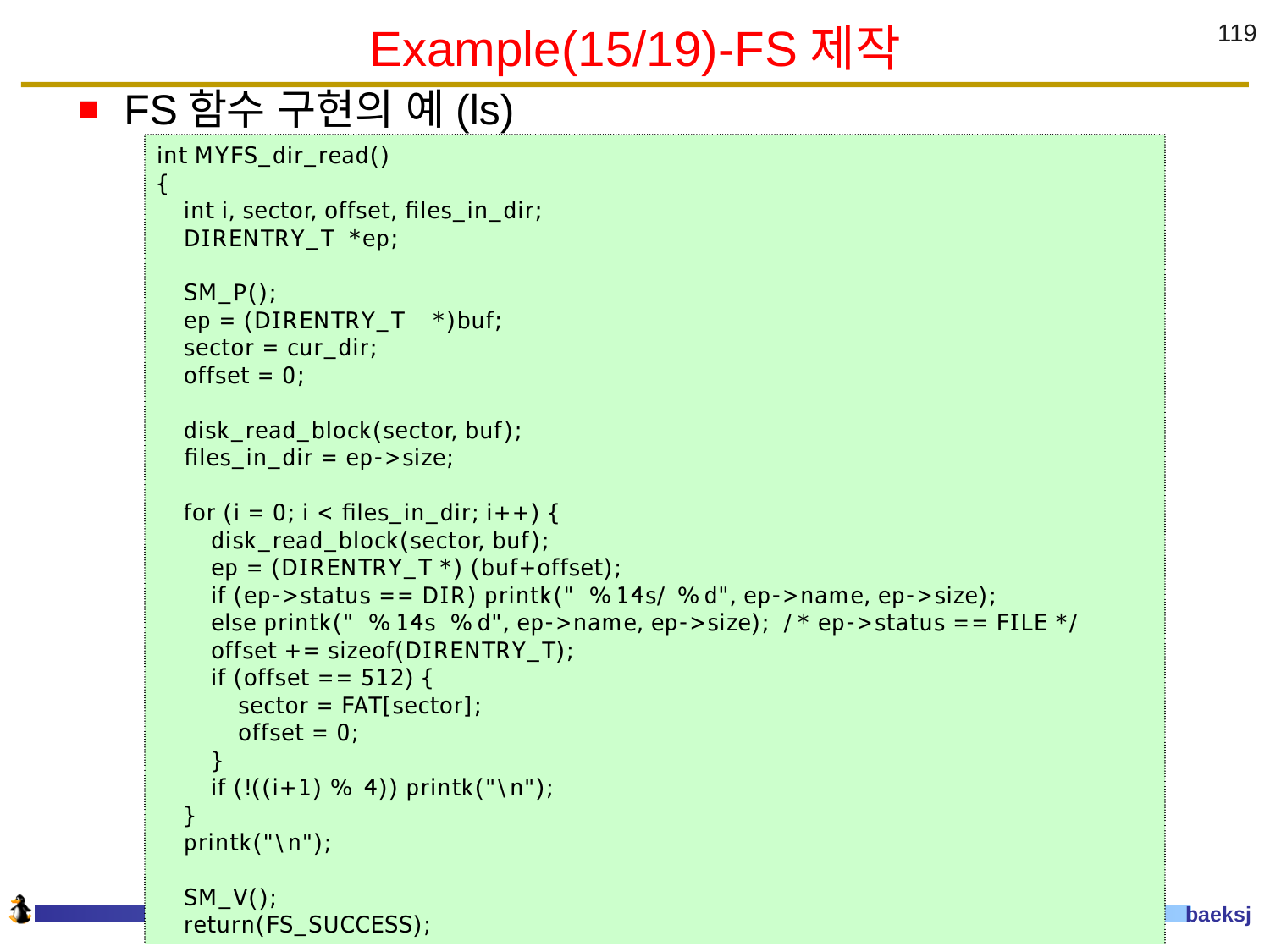

# Example(15/19)-FS제작
119
FS함수 구현의 예(ls)
int MYFS_dir_read()
{
    int i, sector, offset, files_in_dir;
    DIRENTRY_T  *ep;

    SM_P();
    ep = (DIRENTRY_T    *)buf;
    sector = cur_dir;
    offset = 0;

    disk_read_block(sector, buf);
    files_in_dir = ep->size;

    for (i = 0; i < files_in_dir; i++) {
        disk_read_block(sector, buf);
        ep = (DIRENTRY_T *) (buf+offset);
        if (ep->status == DIR) printk("  %14s/ %d", ep->name, ep->size);
        else printk("  %14s  %d", ep->name, ep->size);  /* ep->status == FILE */
        offset += sizeof(DIRENTRY_T);
        if (offset == 512) {
            sector = FAT[sector];
            offset = 0;
        }
        if (!((i+1) % 4)) printk("\n");
    }
    printk("\n");

    SM_V();
    return(FS_SUCCESS);